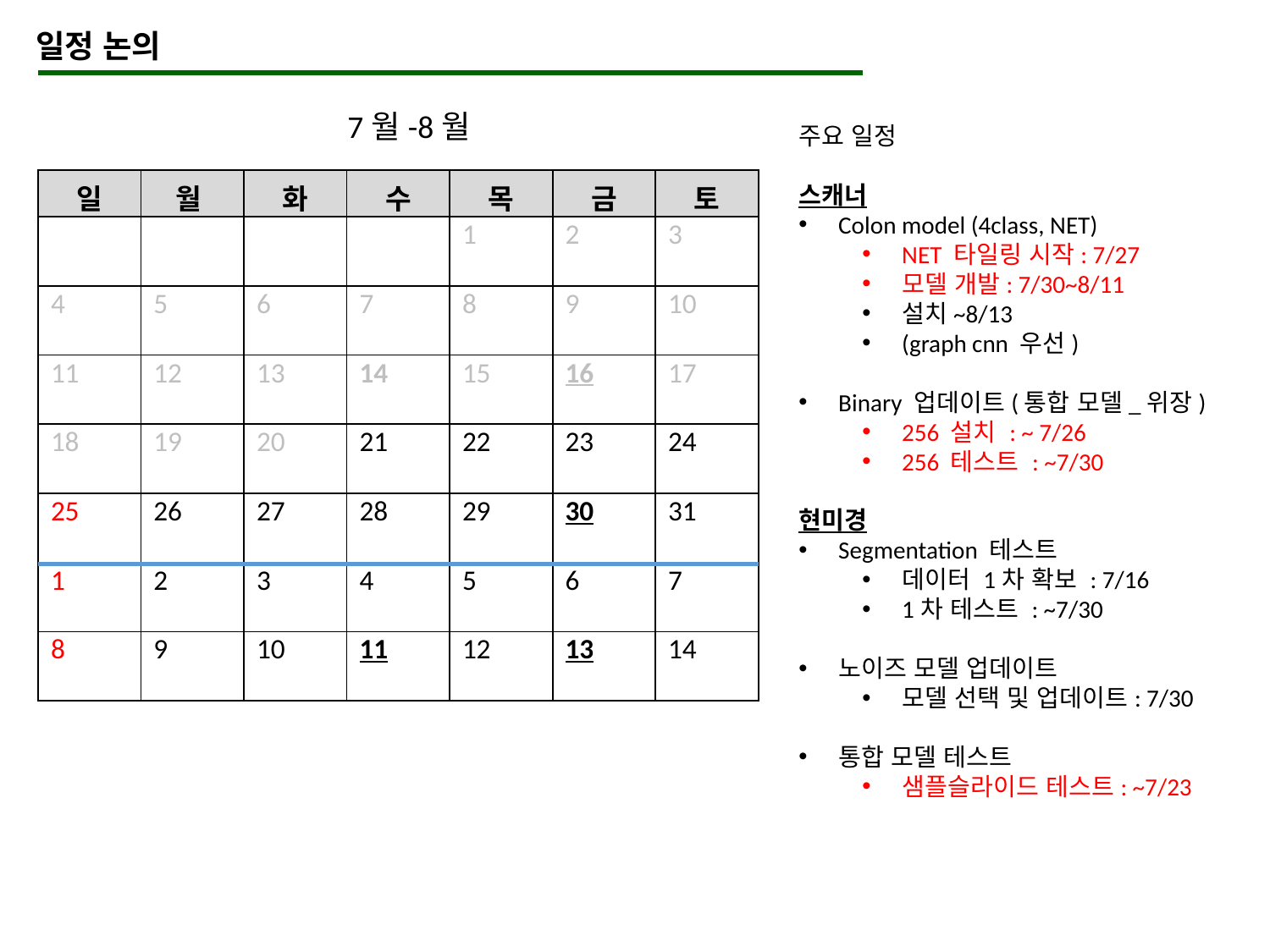

일정 논의
7월-8월
주요 일정

스캐너
Colon model (4class, NET)
NET 타일링 시작: 7/27
모델 개발: 7/30~8/11
설치~8/13
(graph cnn 우선)

Binary 업데이트(통합 모델_위장)
256 설치 : ~ 7/26
256 테스트 : ~7/30

현미경
Segmentation 테스트
데이터 1차 확보 : 7/16
1차 테스트 : ~7/30

노이즈 모델 업데이트
모델 선택 및 업데이트: 7/30
통합 모델 테스트
샘플슬라이드 테스트: ~7/23
| 일 | 월 | 화 | 수 | 목 | 금 | 토 |
| --- | --- | --- | --- | --- | --- | --- |
|  |  |  |  | 1 | 2 | 3 |
| 4 | 5 | 6 | 7 | 8 | 9 | 10 |
| 11 | 12 | 13 | 14 | 15 | 16 | 17 |
| 18 | 19 | 20 | 21 | 22 | 23 | 24 |
| 25 | 26 | 27 | 28 | 29 | 30 | 31 |
| 1 | 2 | 3 | 4 | 5 | 6 | 7 |
| 8 | 9 | 10 | 11 | 12 | 13 | 14 |